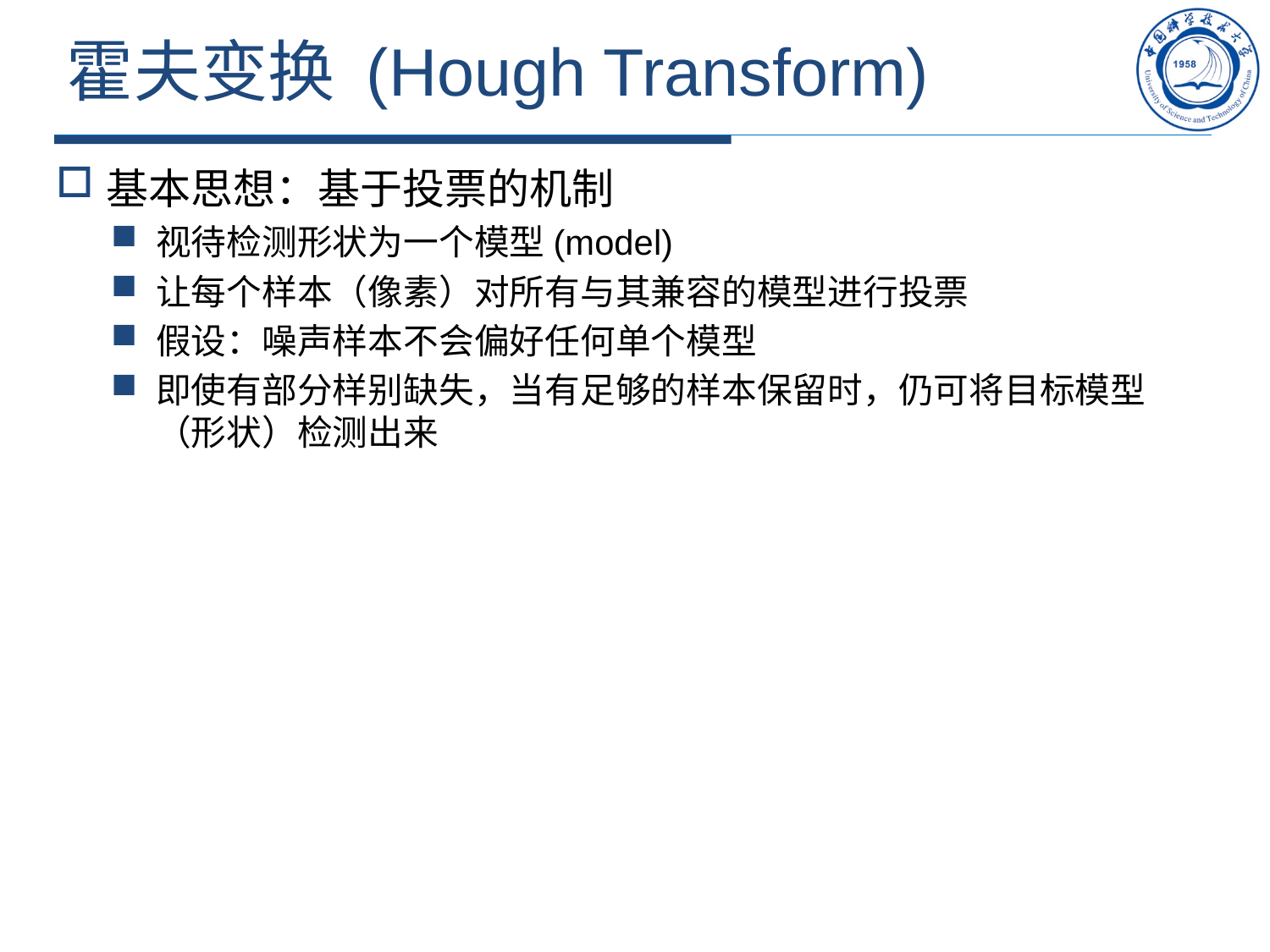

# 霍夫变换 (Hough Transform)
基本思想：基于投票的机制
视待检测形状为一个模型(model)
让每个样本（像素）对所有与其兼容的模型进行投票
假设：噪声样本不会偏好任何单个模型
即使有部分样别缺失，当有足够的样本保留时，仍可将目标模型（形状）检测出来